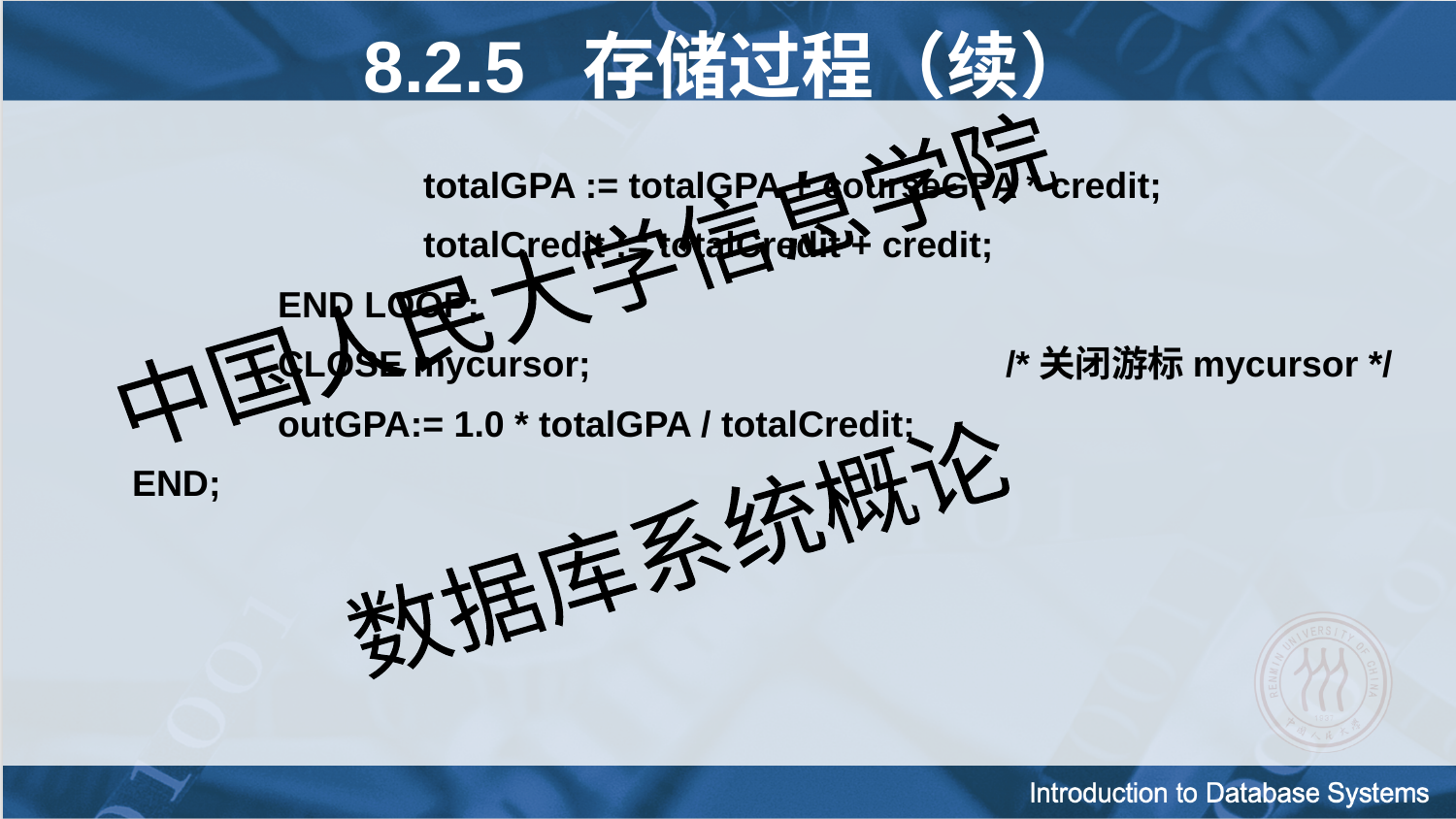

8.2.5  存储过程（续）
			totalGPA := totalGPA + courseGPA * credit;
			totalCredit := totalCredit + credit;
		END LOOP;
		CLOSE mycursor;			/*关闭游标mycursor */
		outGPA:= 1.0 * totalGPA / totalCredit;
	END;